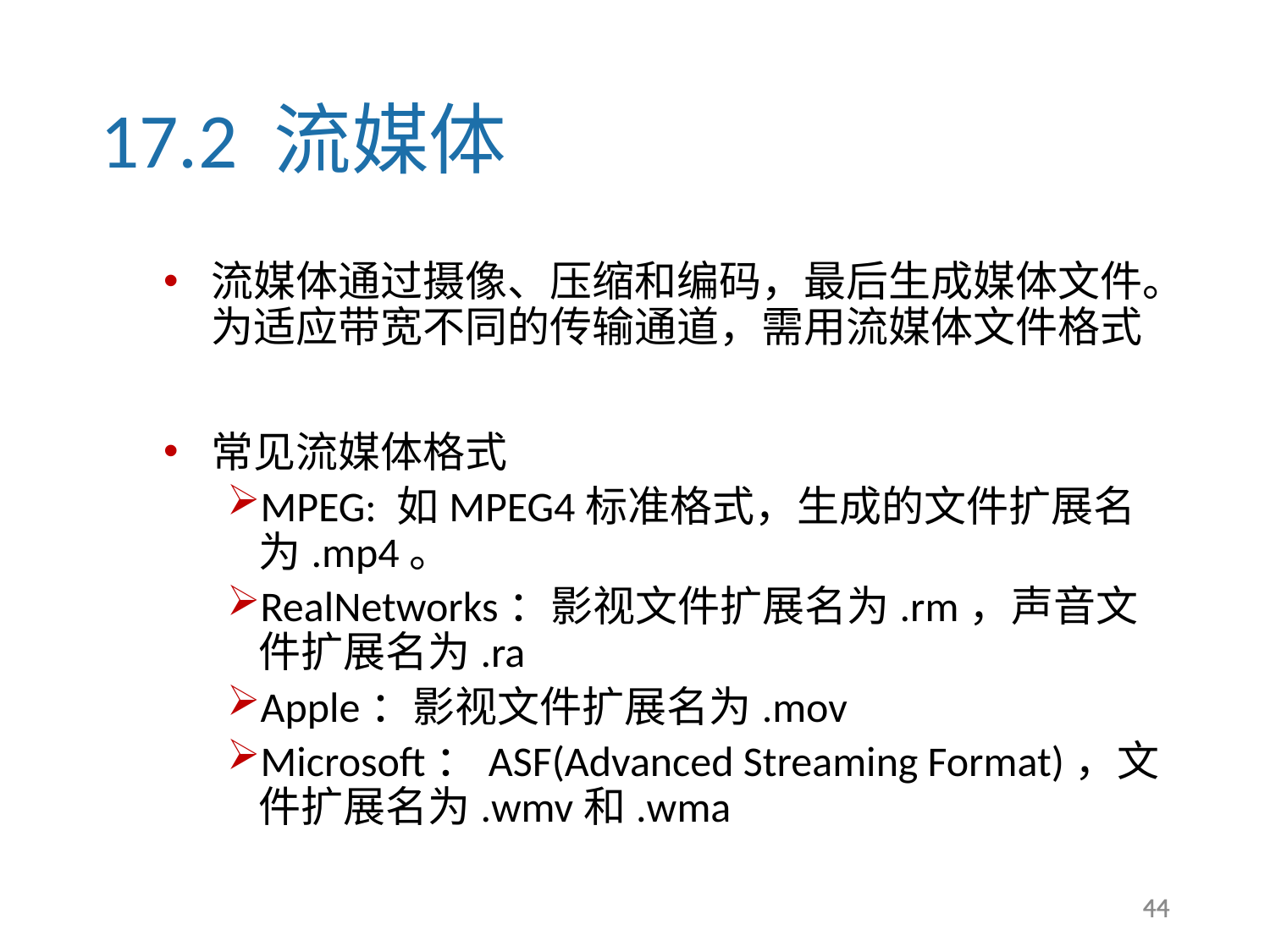

# 17.2 流媒体
流媒体通过摄像、压缩和编码，最后生成媒体文件。为适应带宽不同的传输通道，需用流媒体文件格式

常见流媒体格式
MPEG: 如MPEG4标准格式，生成的文件扩展名为.mp4。
RealNetworks：影视文件扩展名为.rm，声音文件扩展名为.ra
Apple：影视文件扩展名为.mov
Microsoft：ASF(Advanced Streaming Format)，文件扩展名为.wmv和.wma

44